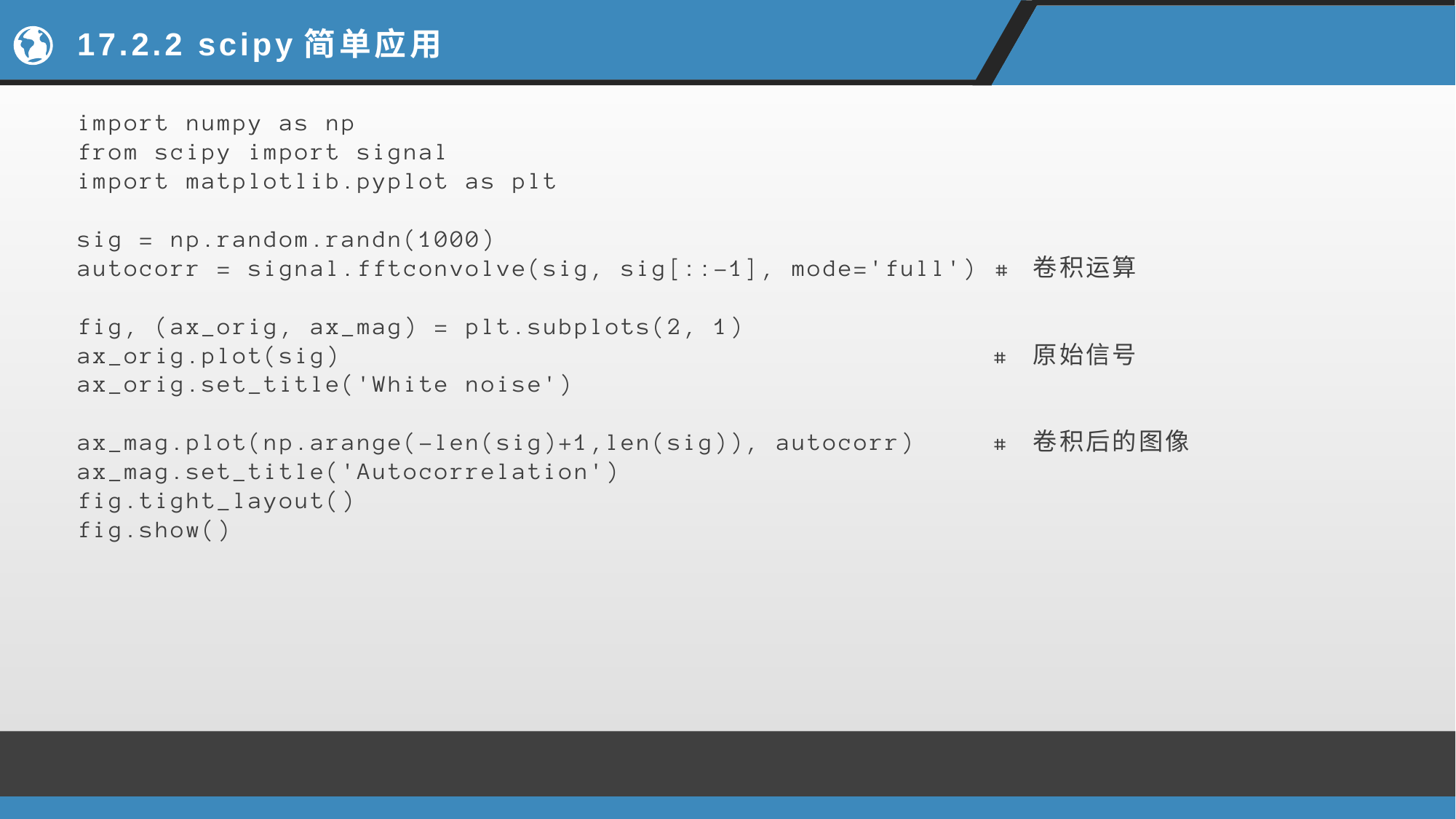

# 17.2.2 scipy简单应用

import numpy as np
from scipy import signal
import matplotlib.pyplot as plt

sig = np.random.randn(1000)
autocorr = signal.fftconvolve(sig, sig[::-1], mode='full') # 卷积运算

fig, (ax_orig, ax_mag) = plt.subplots(2, 1)
ax_orig.plot(sig)                                          # 原始信号
ax_orig.set_title('White noise')

ax_mag.plot(np.arange(-len(sig)+1,len(sig)), autocorr)     # 卷积后的图像
ax_mag.set_title('Autocorrelation')
fig.tight_layout()
fig.show()